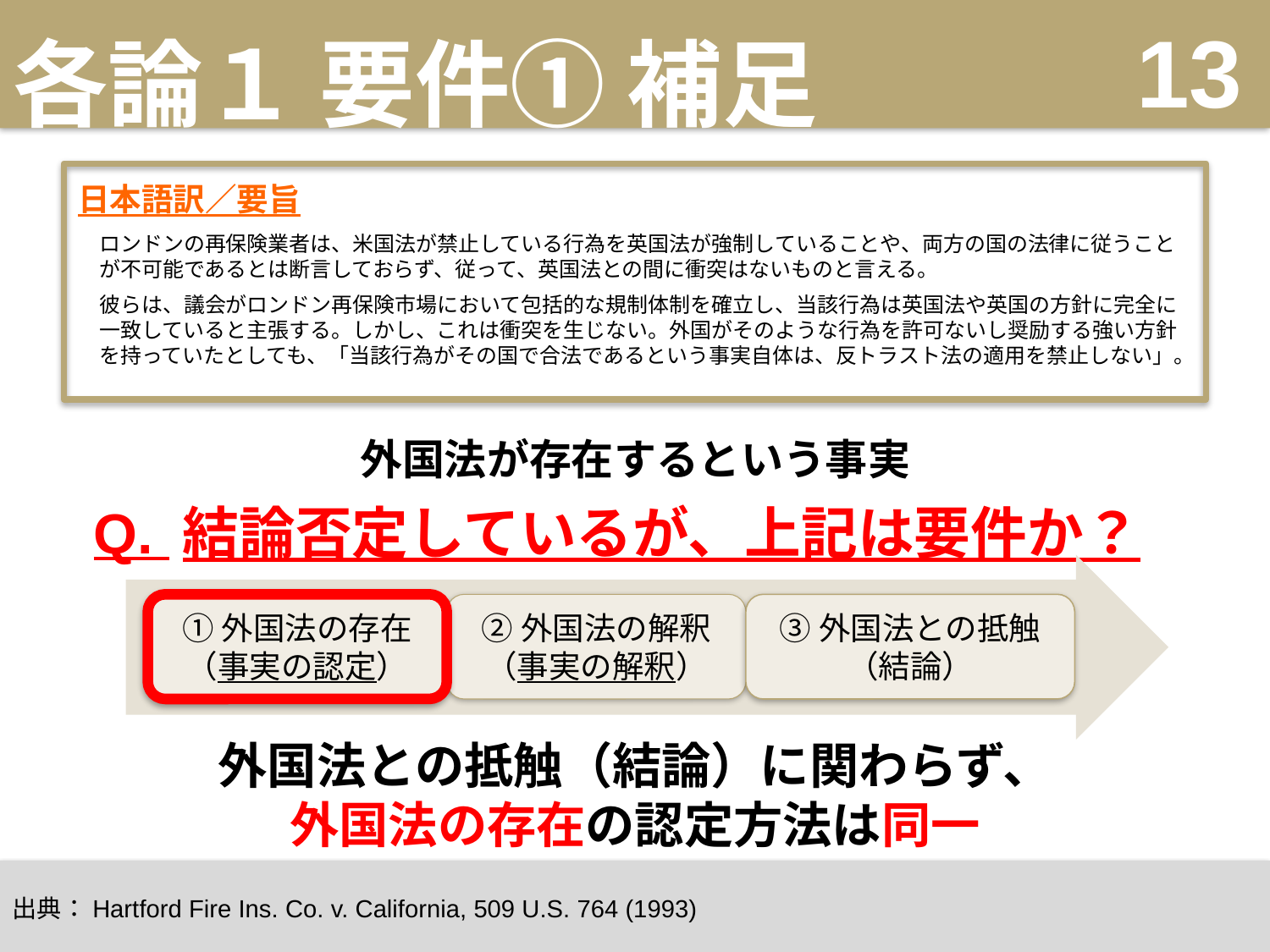

# 各論１ 要件① 補足
13

日本語訳／要旨
ロンドンの再保険業者は、米国法が禁止している行為を英国法が強制していることや、両方の国の法律に従うことが不可能であるとは断言しておらず、従って、英国法との間に衝突はないものと言える。

彼らは、議会がロンドン再保険市場において包括的な規制体制を確立し、当該行為は英国法や英国の方針に完全に一致していると主張する。しかし、これは衝突を生じない。外国がそのような行為を許可ないし奨励する強い方針を持っていたとしても、「当該行為がその国で合法であるという事実自体は、反トラスト法の適用を禁止しない」。
外国法が存在するという事実
Q. 結論否定しているが、上記は要件か？

③外国法との抵触
（結論）
①外国法の存在
（事実の認定）
②外国法の解釈（事実の解釈）
外国法との抵触（結論）に関わらず、
外国法の存在の認定方法は同一
出典：Hartford Fire Ins. Co. v. California, 509 U.S. 764 (1993)